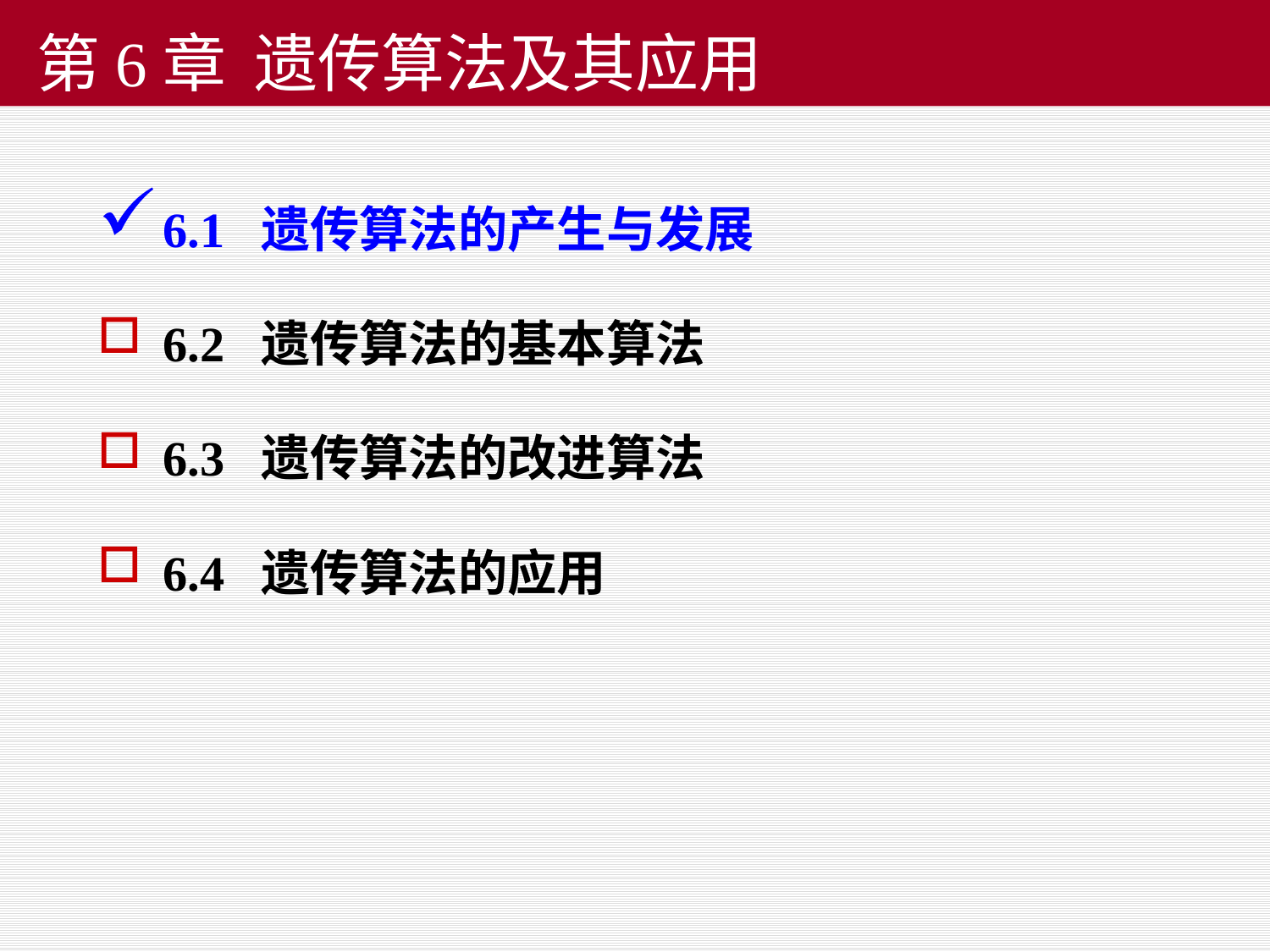

# 第6章  遗传算法及其应用
6.1  遗传算法的产生与发展
6.2  遗传算法的基本算法
6.3  遗传算法的改进算法
6.4  遗传算法的应用
4